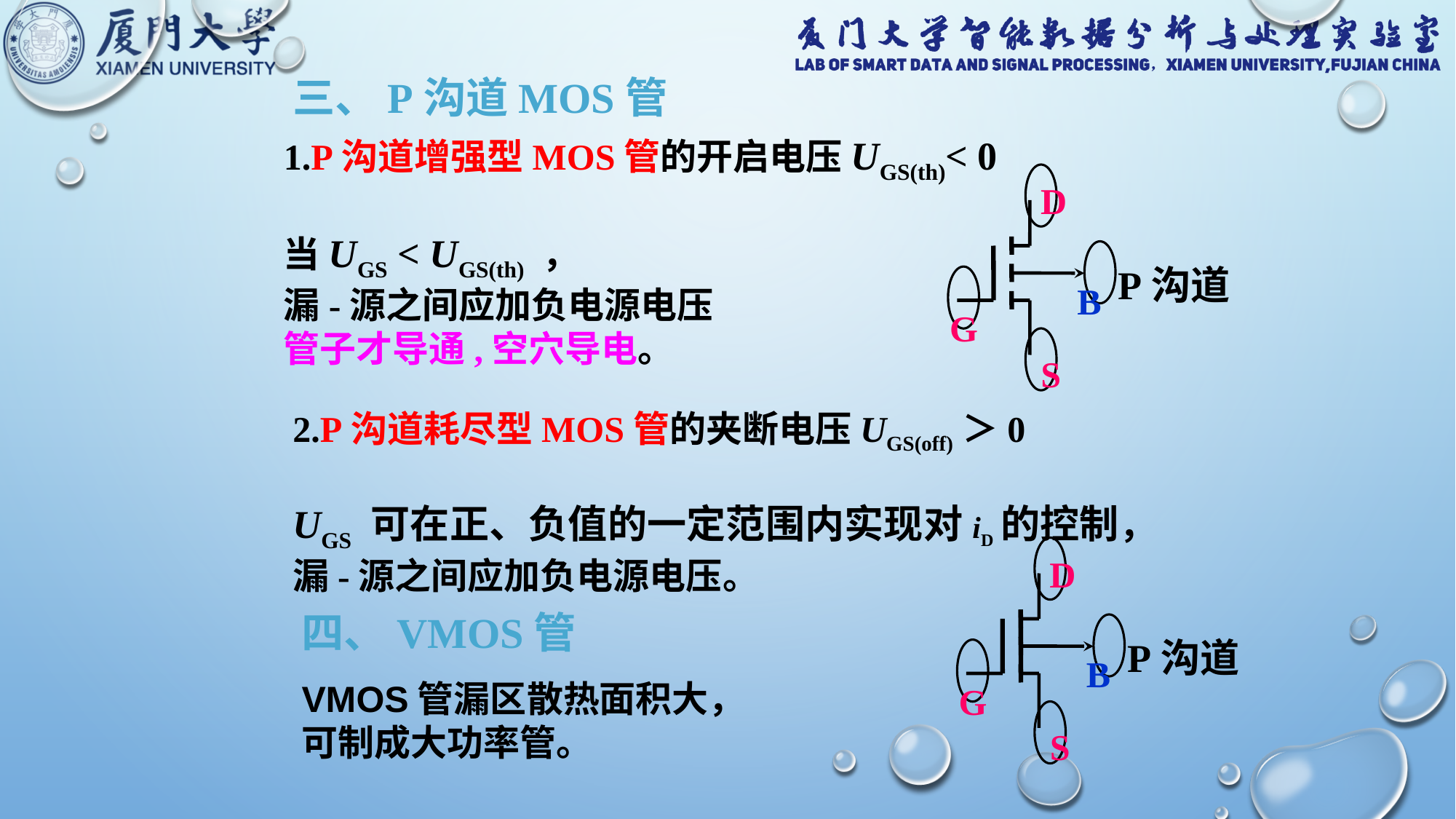

三、P沟道MOS管
1.P沟道增强型MOS管的开启电压UGS(th)< 0

当UGS < UGS(th) ，
漏-源之间应加负电源电压
管子才导通,空穴导电。
D

B
G

S

P沟道
2.P沟道耗尽型MOS管的夹断电压UGS(off)＞0

UGS 可在正、负值的一定范围内实现对iD的控制，
漏-源之间应加负电源电压。
D

B
G

S

P沟道
四、VMOS管
VMOS管漏区散热面积大，
可制成大功率管。
303